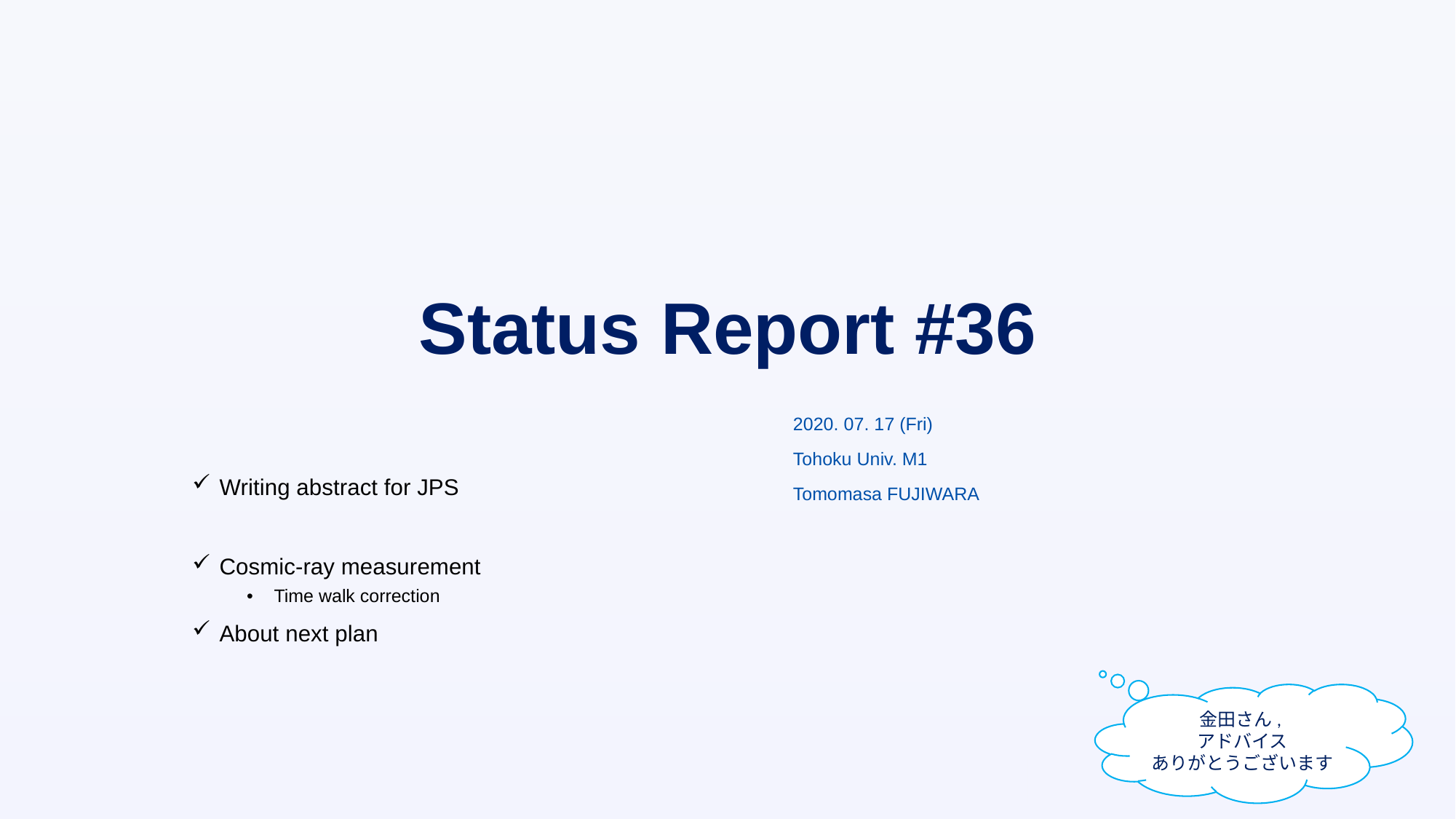

# Status Report #36

2020. 07. 17 (Fri)
Tohoku Univ. M1
Tomomasa FUJIWARA
Writing abstract for JPS

Cosmic-ray measurement
Time walk correction
About next plan

金田さん,
アドバイス
ありがとうございます